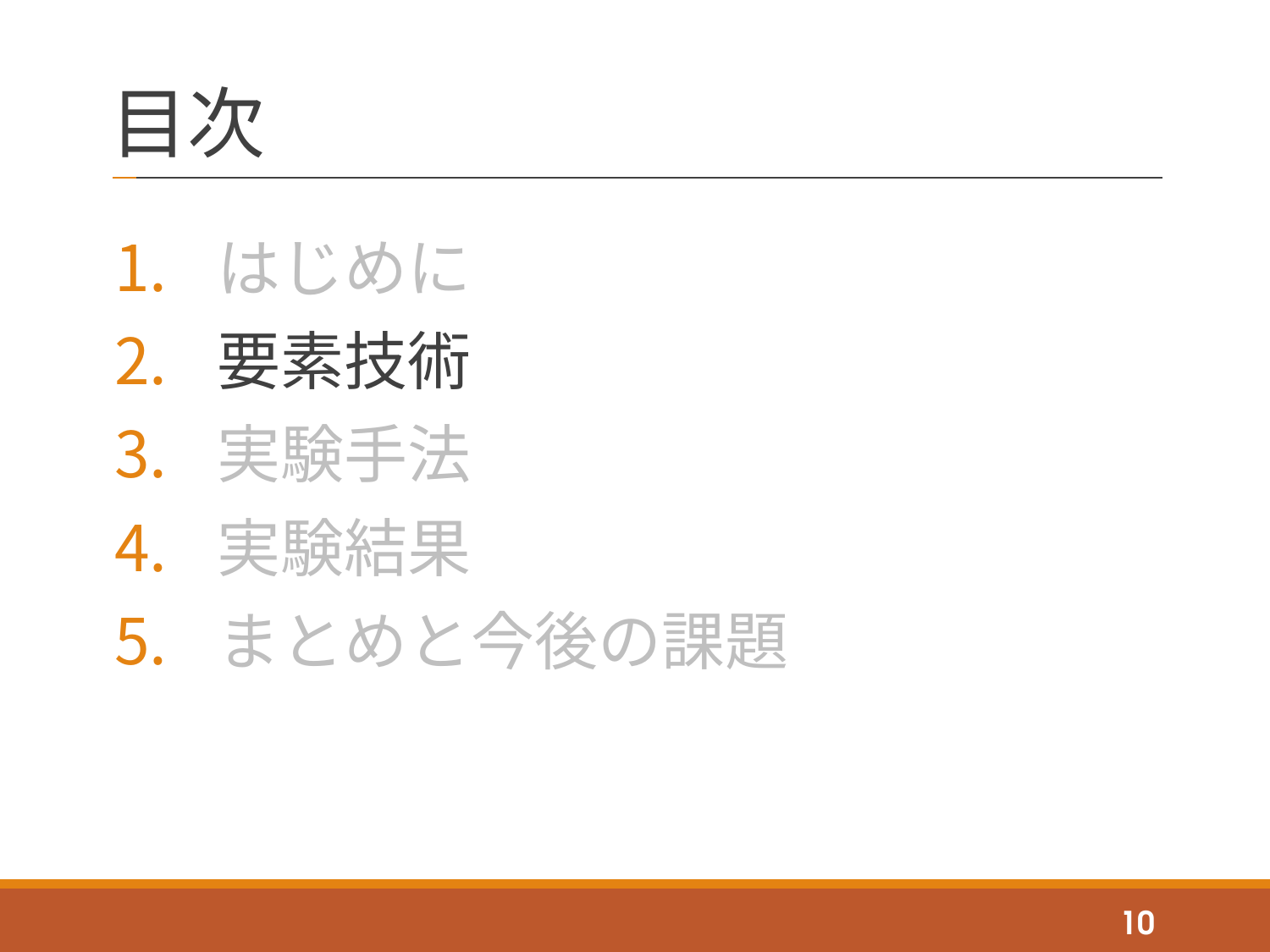

# 目次
はじめに
要素技術
実験手法
実験結果
まとめと今後の課題
10